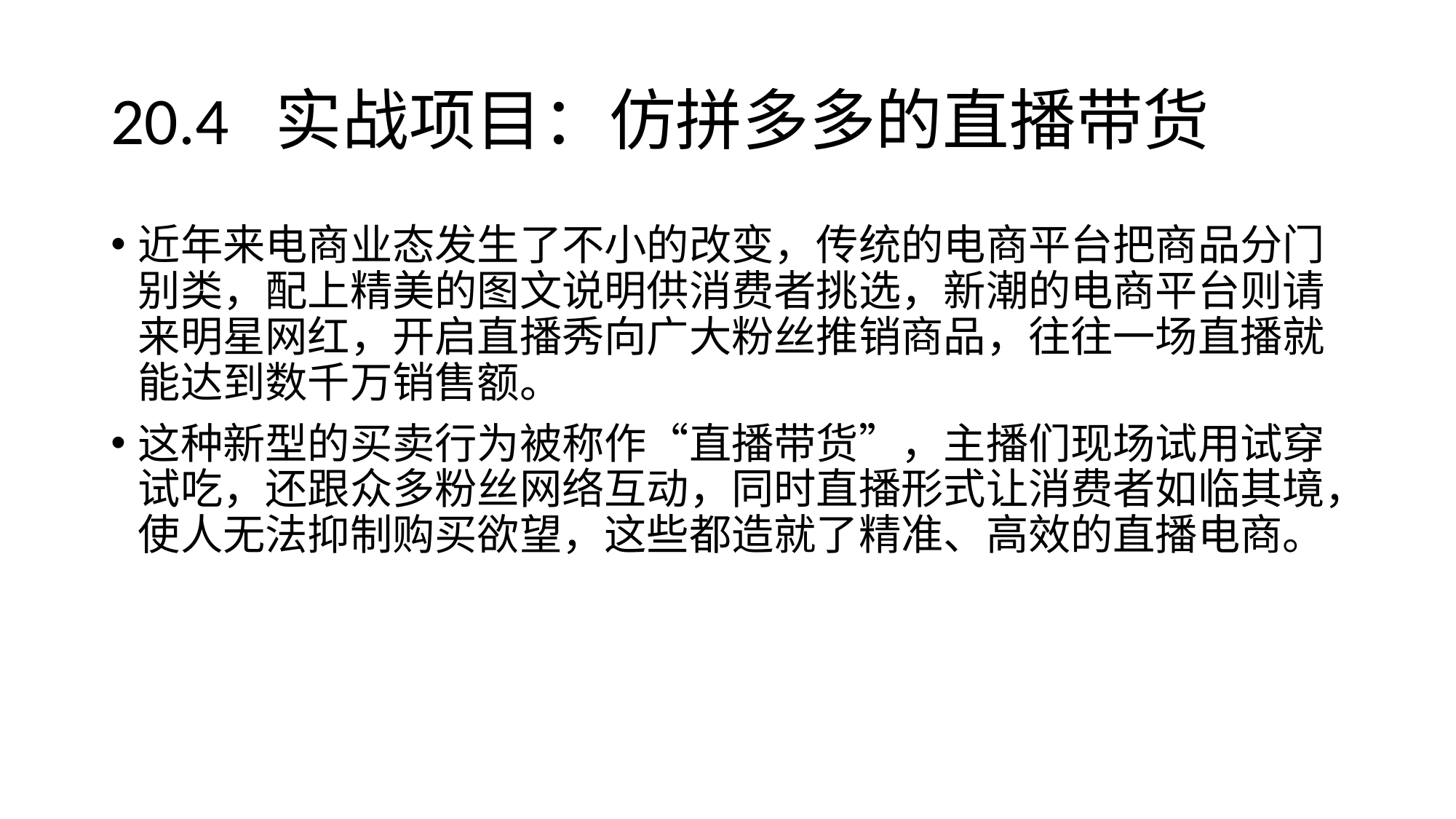

# 20.4  实战项目：仿拼多多的直播带货
近年来电商业态发生了不小的改变，传统的电商平台把商品分门别类，配上精美的图文说明供消费者挑选，新潮的电商平台则请来明星网红，开启直播秀向广大粉丝推销商品，往往一场直播就能达到数千万销售额。
这种新型的买卖行为被称作“直播带货”，主播们现场试用试穿试吃，还跟众多粉丝网络互动，同时直播形式让消费者如临其境，使人无法抑制购买欲望，这些都造就了精准、高效的直播电商。